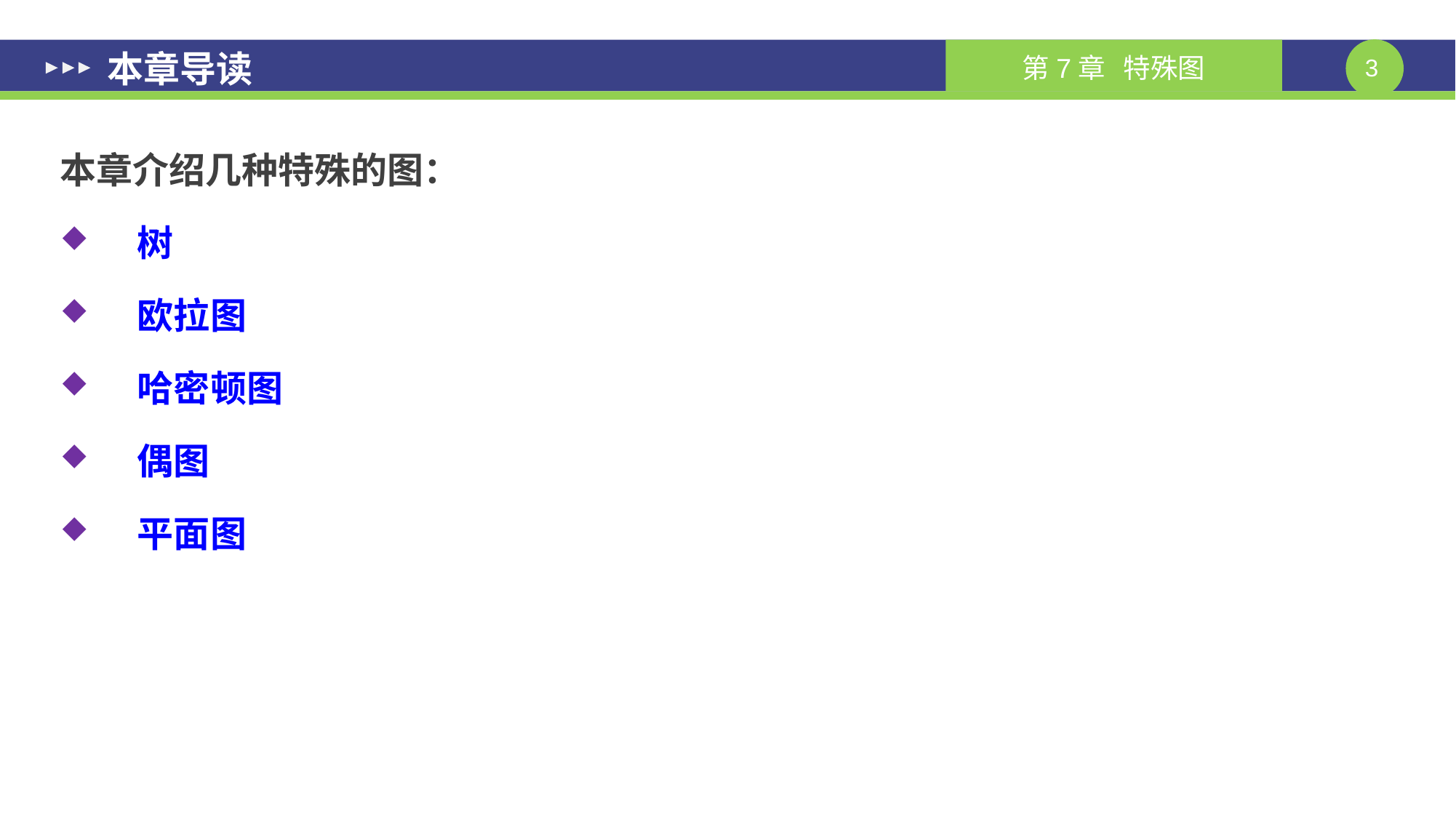

# 本章导读
本章介绍几种特殊的图：
树
欧拉图
哈密顿图
偶图
平面图